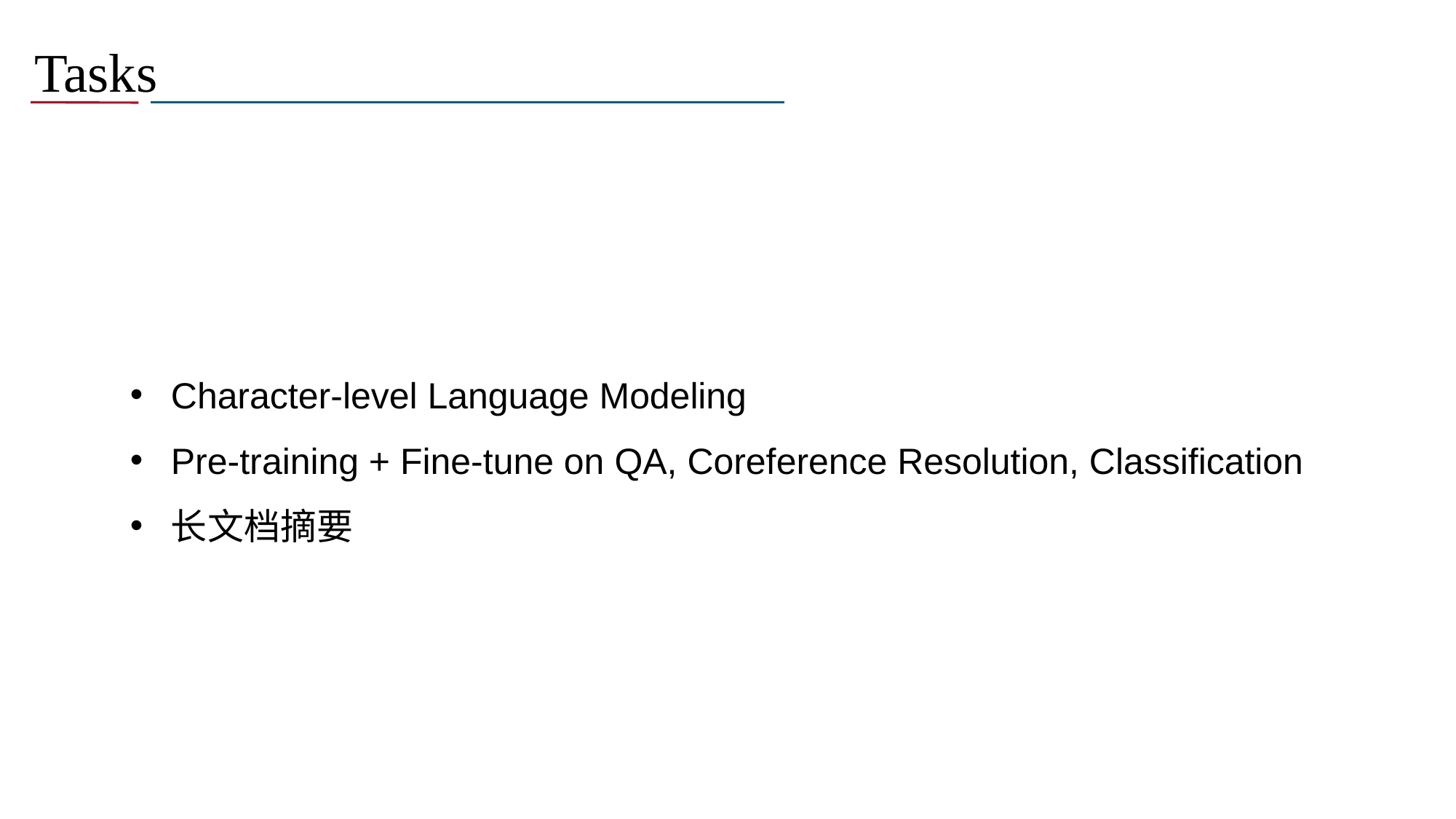

# Tasks
Character-level Language Modeling
Pre-training + Fine-tune on QA, Coreference Resolution, Classification
长文档摘要